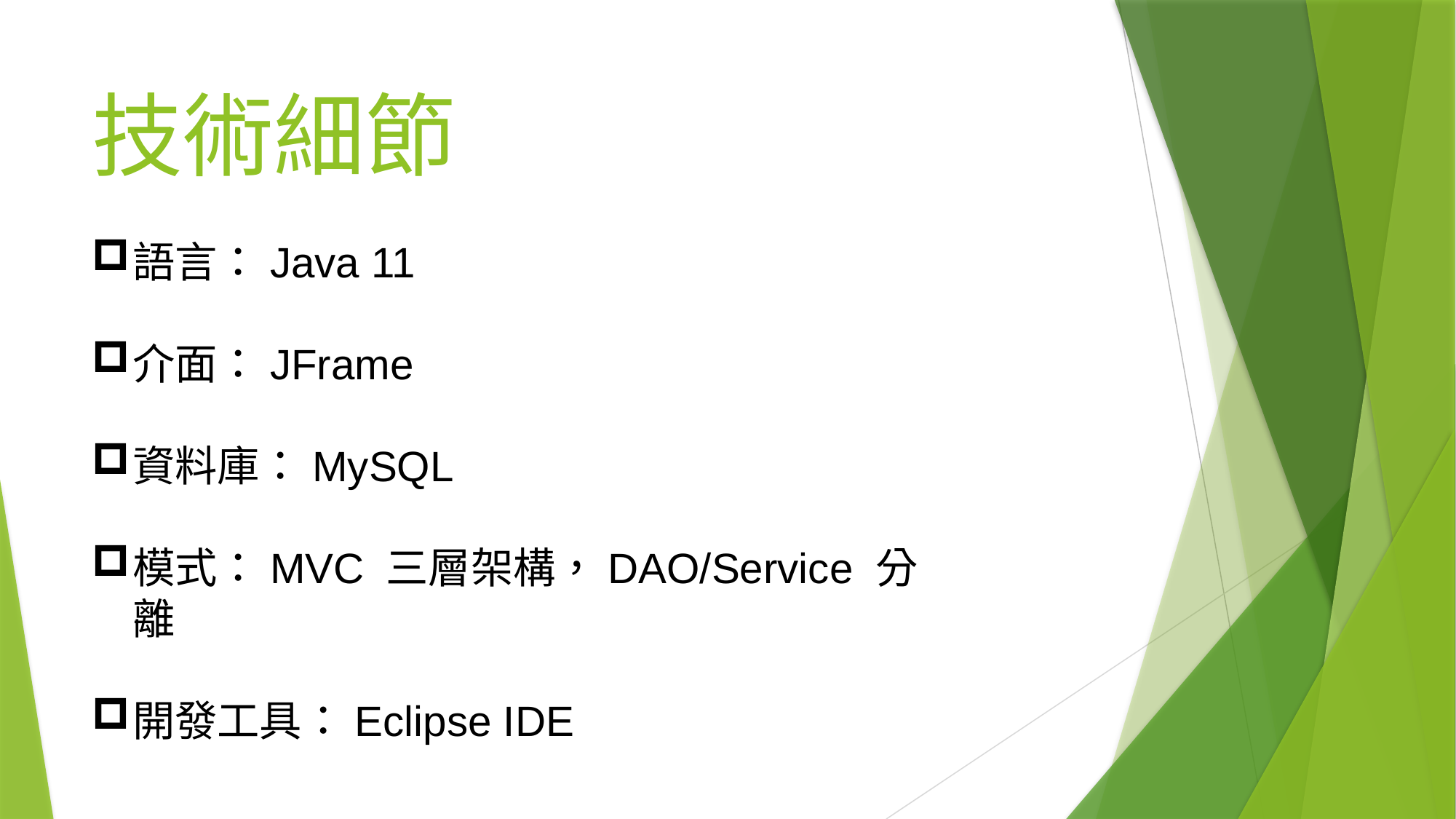

# 技術細節
語言：Java 11

介面：JFrame

資料庫：MySQL

模式：MVC 三層架構，DAO/Service 分離

開發工具：Eclipse IDE